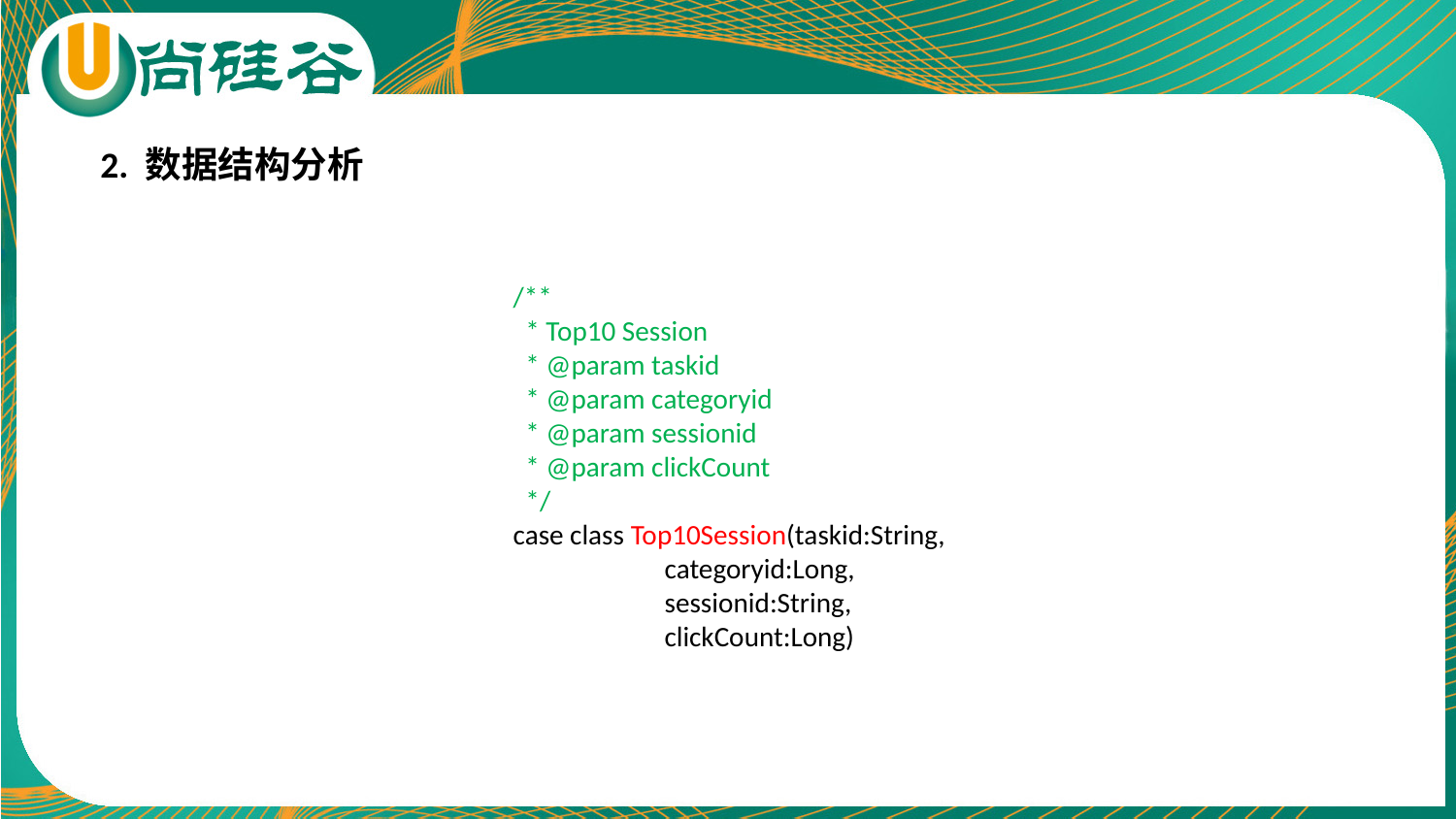

2. 数据结构分析
/**
  * Top10 Session
  * @param taskid
  * @param categoryid
  * @param sessionid
  * @param clickCount
  */
case class Top10Session(taskid:String,
                        categoryid:Long,
                        sessionid:String,
                        clickCount:Long)